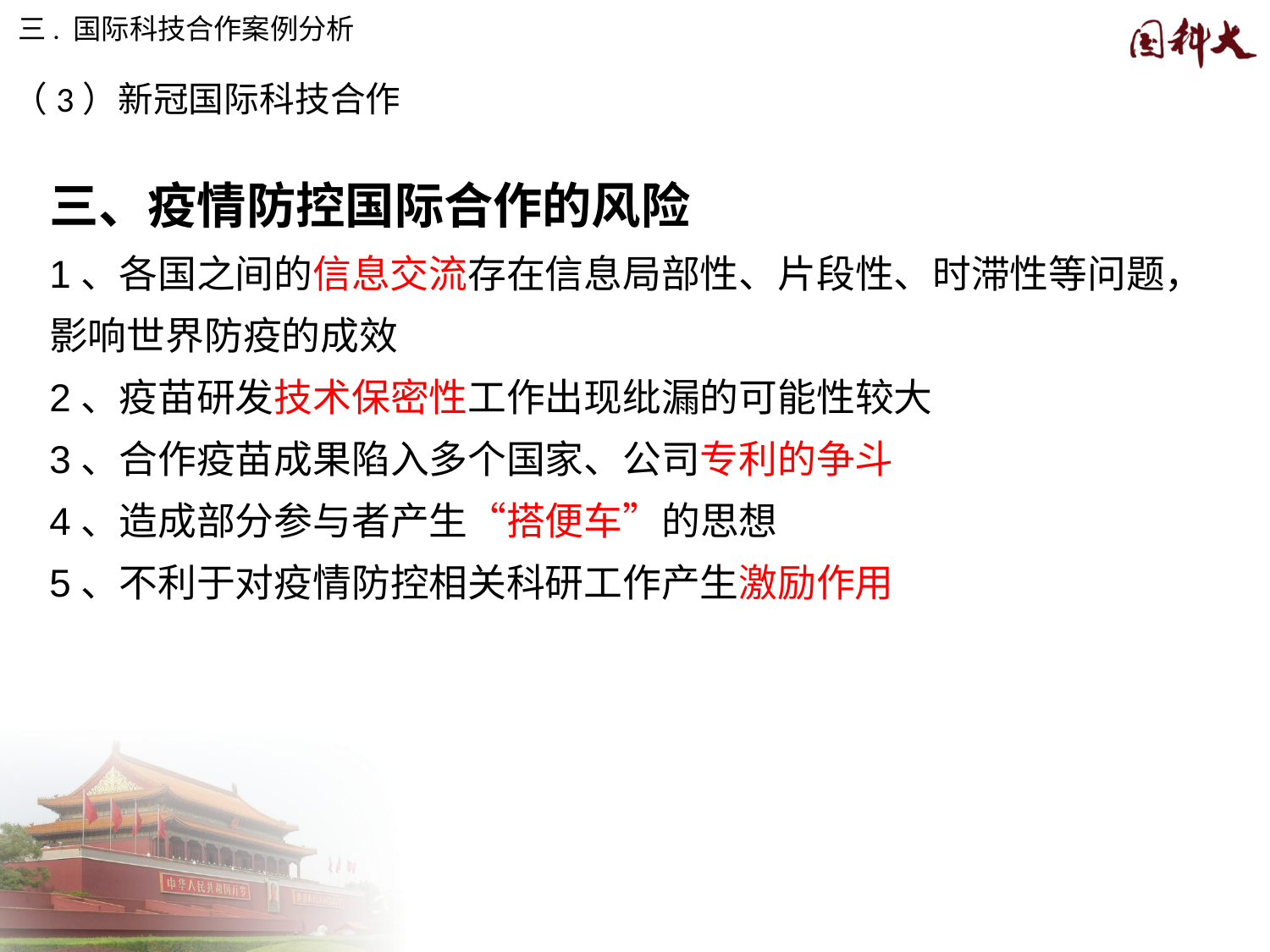

三. 国际科技合作案例分析
（3）新冠国际科技合作
三、疫情防控国际合作的风险
1、各国之间的信息交流存在信息局部性、片段性、时滞性等问题，影响世界防疫的成效
2、疫苗研发技术保密性工作出现纰漏的可能性较大
3、合作疫苗成果陷入多个国家、公司专利的争斗
4、造成部分参与者产生“搭便车”的思想
5、不利于对疫情防控相关科研工作产生激励作用